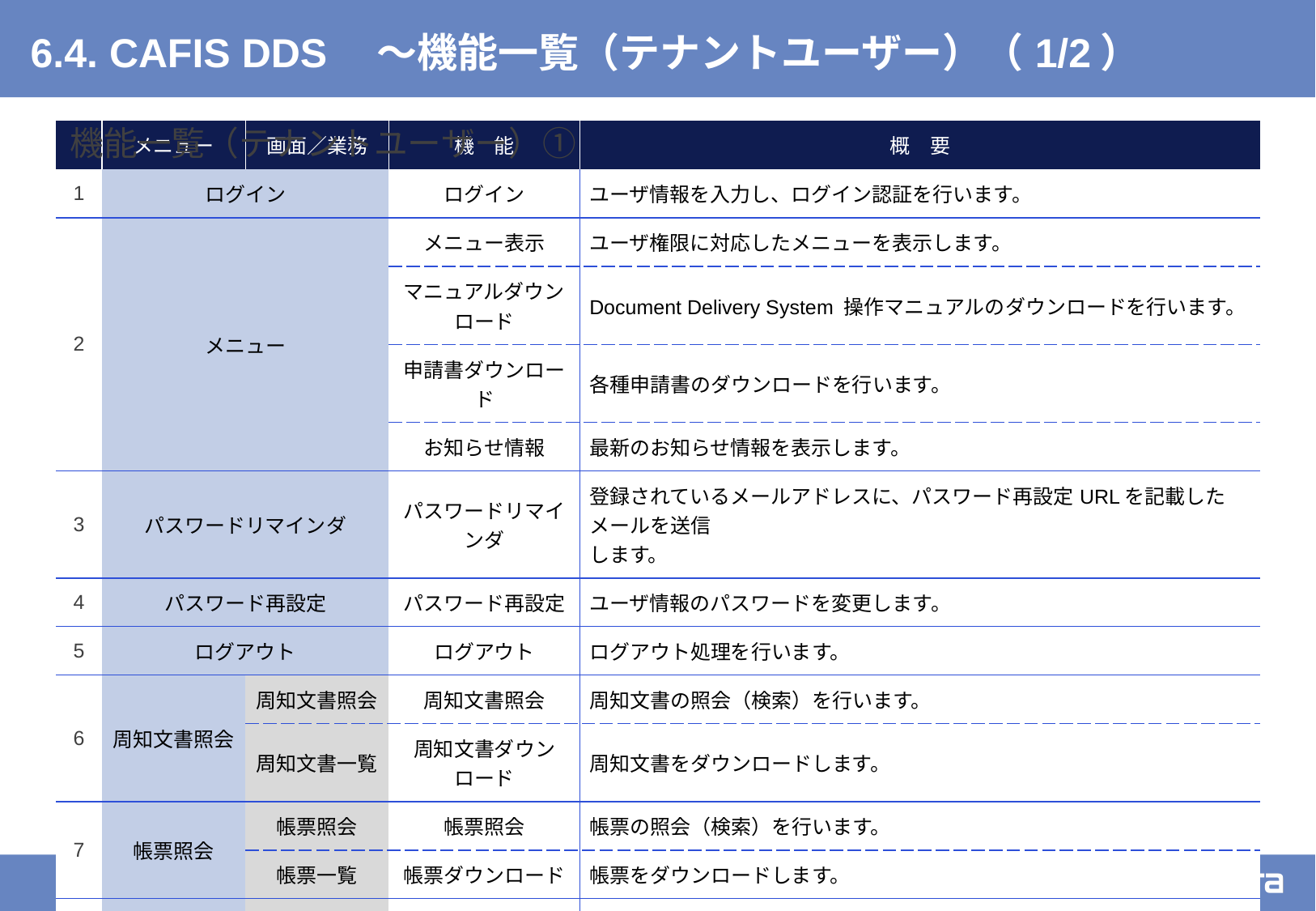

# 6.4. CAFIS DDS　～機能一覧（テナントユーザー）（1/2）
機能一覧（テナントユーザー）①
|  | メニュー | 画面／業務 | 機　能 | 概　要 |
| --- | --- | --- | --- | --- |
| 1 | ログイン |  | ログイン | ユーザ情報を入力し、ログイン認証を行います。 |
| 2 | メニュー |  | メニュー表示 | ユーザ権限に対応したメニューを表示します。 |
|  |  |  | マニュアルダウンロード | Document Delivery System 操作マニュアルのダウンロードを行います。 |
|  |  |  | 申請書ダウンロード | 各種申請書のダウンロードを行います。 |
|  |  |  | お知らせ情報 | 最新のお知らせ情報を表示します。 |
| 3 | パスワードリマインダ |  | パスワードリマインダ | 登録されているメールアドレスに、パスワード再設定URLを記載したメールを送信 します。 |
| 4 | パスワード再設定 |  | パスワード再設定 | ユーザ情報のパスワードを変更します。 |
| 5 | ログアウト |  | ログアウト | ログアウト処理を行います。 |
| 6 | 周知文書照会 | 周知文書照会 | 周知文書照会 | 周知文書の照会（検索）を行います。 |
|  |  | 周知文書一覧 | 周知文書ダウンロード | 周知文書をダウンロードします。 |
| 7 | 帳票照会 | 帳票照会 | 帳票照会 | 帳票の照会（検索）を行います。 |
|  |  | 帳票一覧 | 帳票ダウンロード | 帳票をダウンロードします。 |
| 8 | 過去の お知らせ一覧 | お知らせ 情報履歴 | 照会 | 過去のお知らせ情報を照会（検索）・表示します。 |